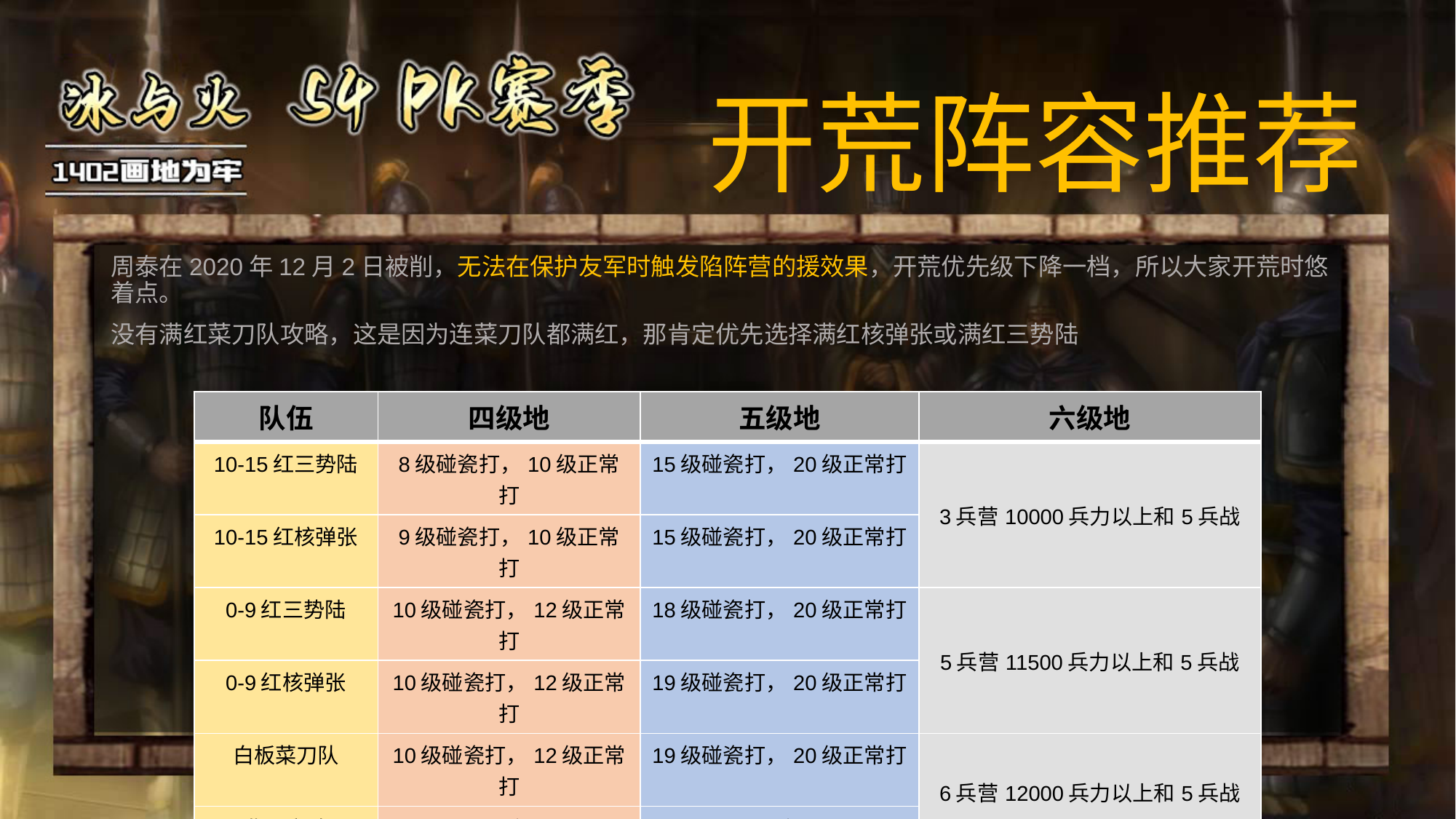

#
开荒阵容推荐
周泰在2020年12月2日被削，无法在保护友军时触发陷阵营的援效果，开荒优先级下降一档，所以大家开荒时悠着点。
没有满红菜刀队攻略，这是因为连菜刀队都满红，那肯定优先选择满红核弹张或满红三势陆

| 队伍 | 四级地 | 五级地 | 六级地 |
| --- | --- | --- | --- |
| 10-15红三势陆 | 8级碰瓷打，10级正常打 | 15级碰瓷打，20级正常打 | 3兵营10000兵力以上和5兵战 |
| 10-15红核弹张 | 9级碰瓷打，10级正常打 | 15级碰瓷打，20级正常打 |  |
| 0-9红三势陆 | 10级碰瓷打，12级正常打 | 18级碰瓷打，20级正常打 | 5兵营11500兵力以上和5兵战 |
| 0-9红核弹张 | 10级碰瓷打，12级正常打 | 19级碰瓷打，20级正常打 |  |
| 白板菜刀队 | 10级碰瓷打，12级正常打 | 19级碰瓷打，20级正常打 | 6兵营12000兵力以上和5兵战 |
| 非国家队 | 12级 | 22级 |  |